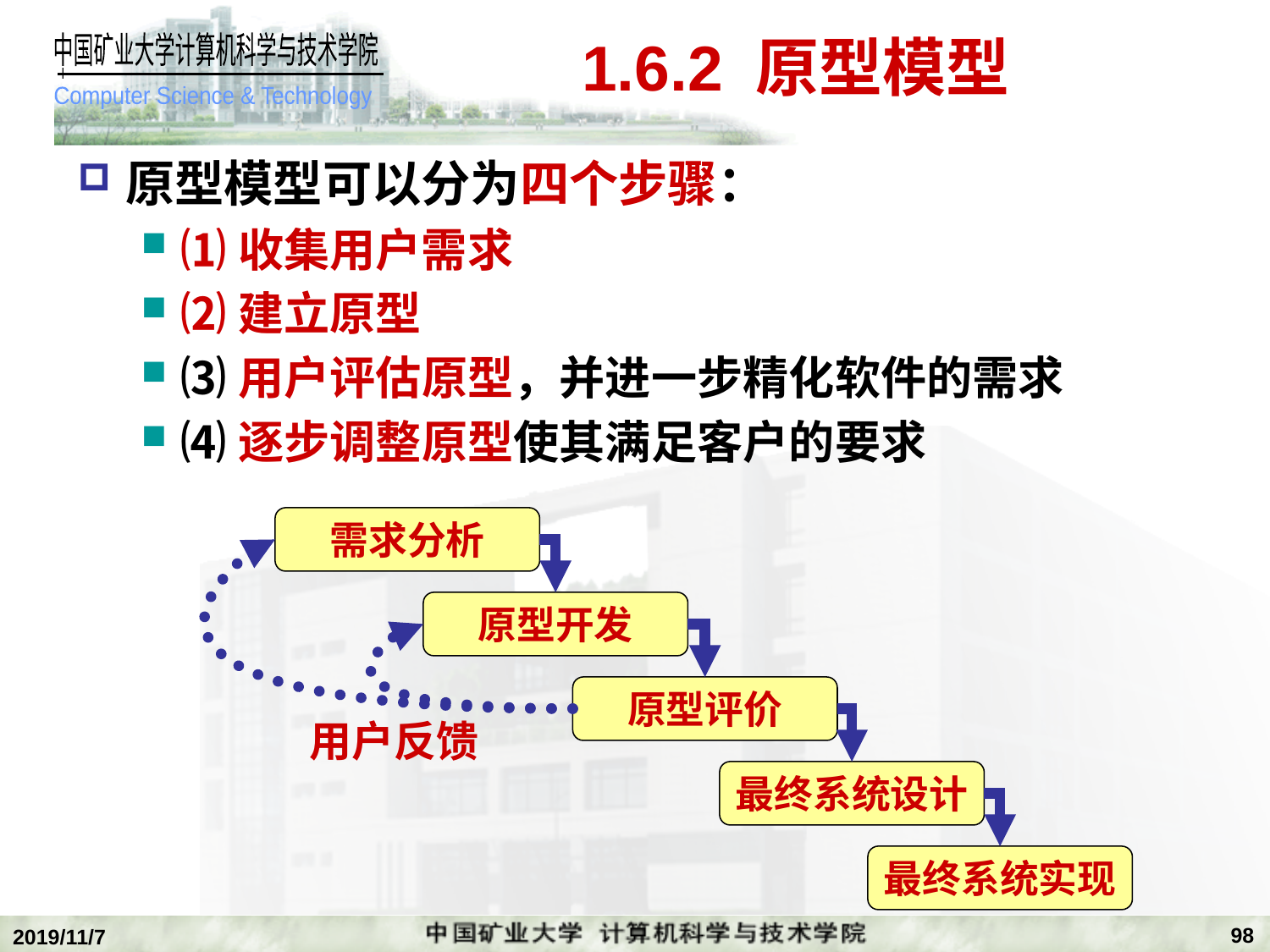

# 1.6.2 原型模型
原型模型可以分为四个步骤：
⑴收集用户需求
⑵建立原型
⑶用户评估原型，并进一步精化软件的需求
⑷逐步调整原型使其满足客户的要求
需求分析
原型开发
原型评价
用户反馈
最终系统设计
最终系统实现
98
2019/11/7